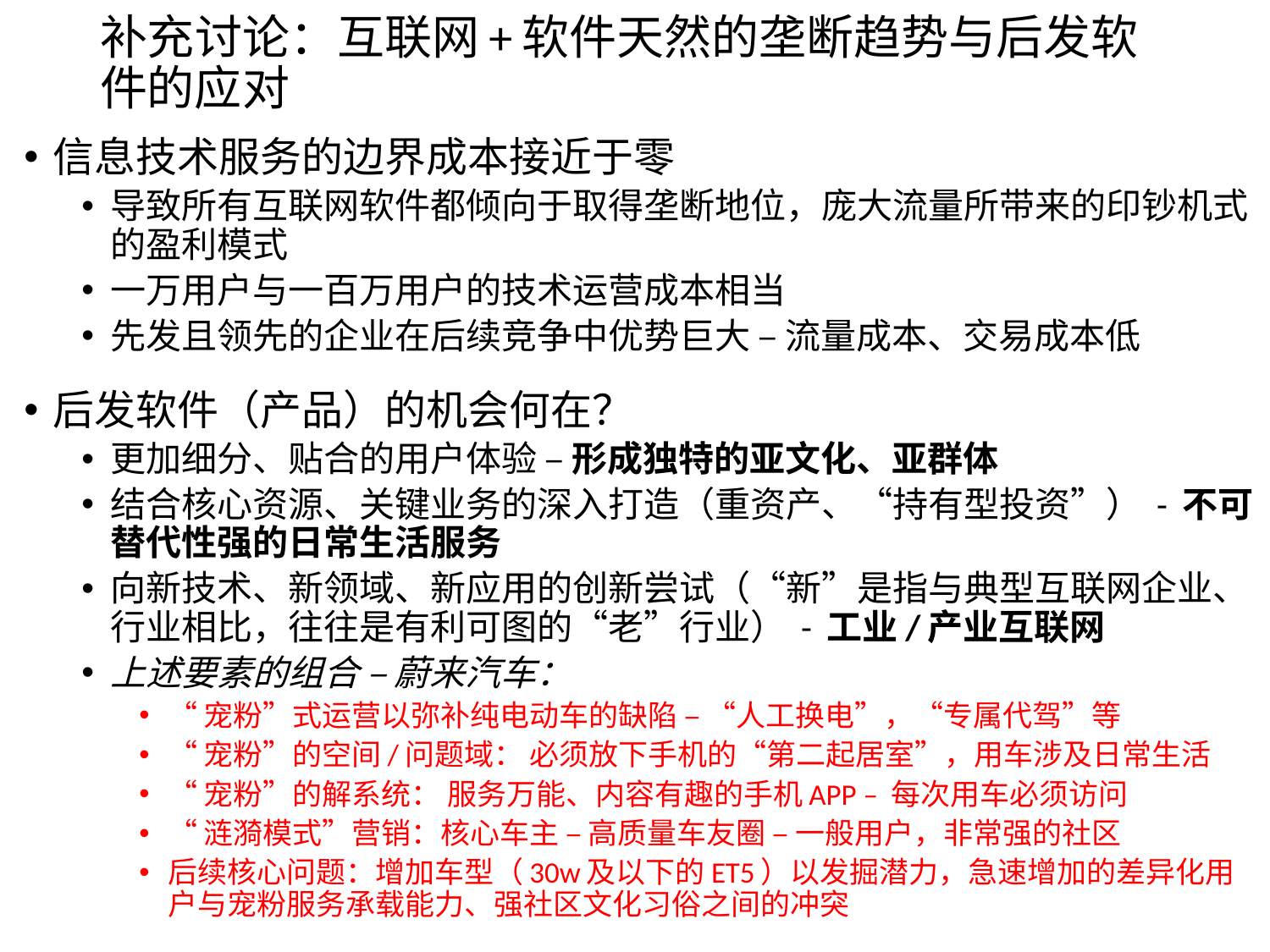

# 补充讨论：互联网+软件天然的垄断趋势与后发软件的应对
信息技术服务的边界成本接近于零
导致所有互联网软件都倾向于取得垄断地位，庞大流量所带来的印钞机式的盈利模式
一万用户与一百万用户的技术运营成本相当
先发且领先的企业在后续竞争中优势巨大 – 流量成本、交易成本低

后发软件（产品）的机会何在？
更加细分、贴合的用户体验 – 形成独特的亚文化、亚群体
结合核心资源、关键业务的深入打造（重资产、“持有型投资”） - 不可替代性强的日常生活服务
向新技术、新领域、新应用的创新尝试（“新”是指与典型互联网企业、行业相比，往往是有利可图的“老”行业） - 工业/产业互联网
上述要素的组合 – 蔚来汽车：
“宠粉”式运营以弥补纯电动车的缺陷 – “人工换电”，“专属代驾”等
“宠粉”的空间/问题域： 必须放下手机的“第二起居室”，用车涉及日常生活
“宠粉”的解系统： 服务万能、内容有趣的手机APP – 每次用车必须访问
“涟漪模式”营销：核心车主 – 高质量车友圈 – 一般用户，非常强的社区
后续核心问题：增加车型（30w及以下的ET5）以发掘潜力，急速增加的差异化用户与宠粉服务承载能力、强社区文化习俗之间的冲突